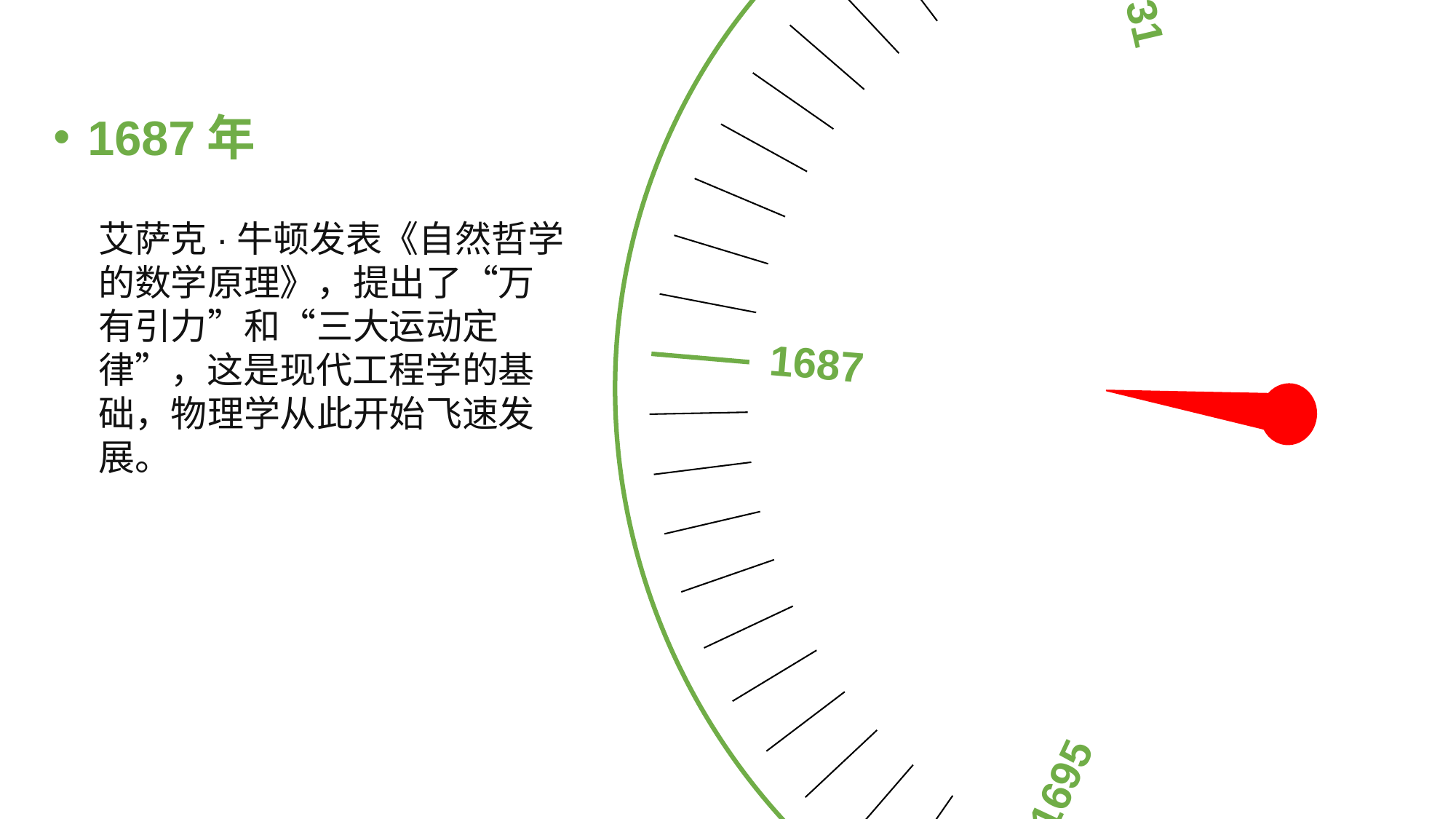

1731
1712
1687
1705
1695
1687年
艾萨克·牛顿发表《自然哲学的数学原理》，提出了“万有引力”和“三大运动定律”，这是现代工程学的基础，物理学从此开始飞速发展。